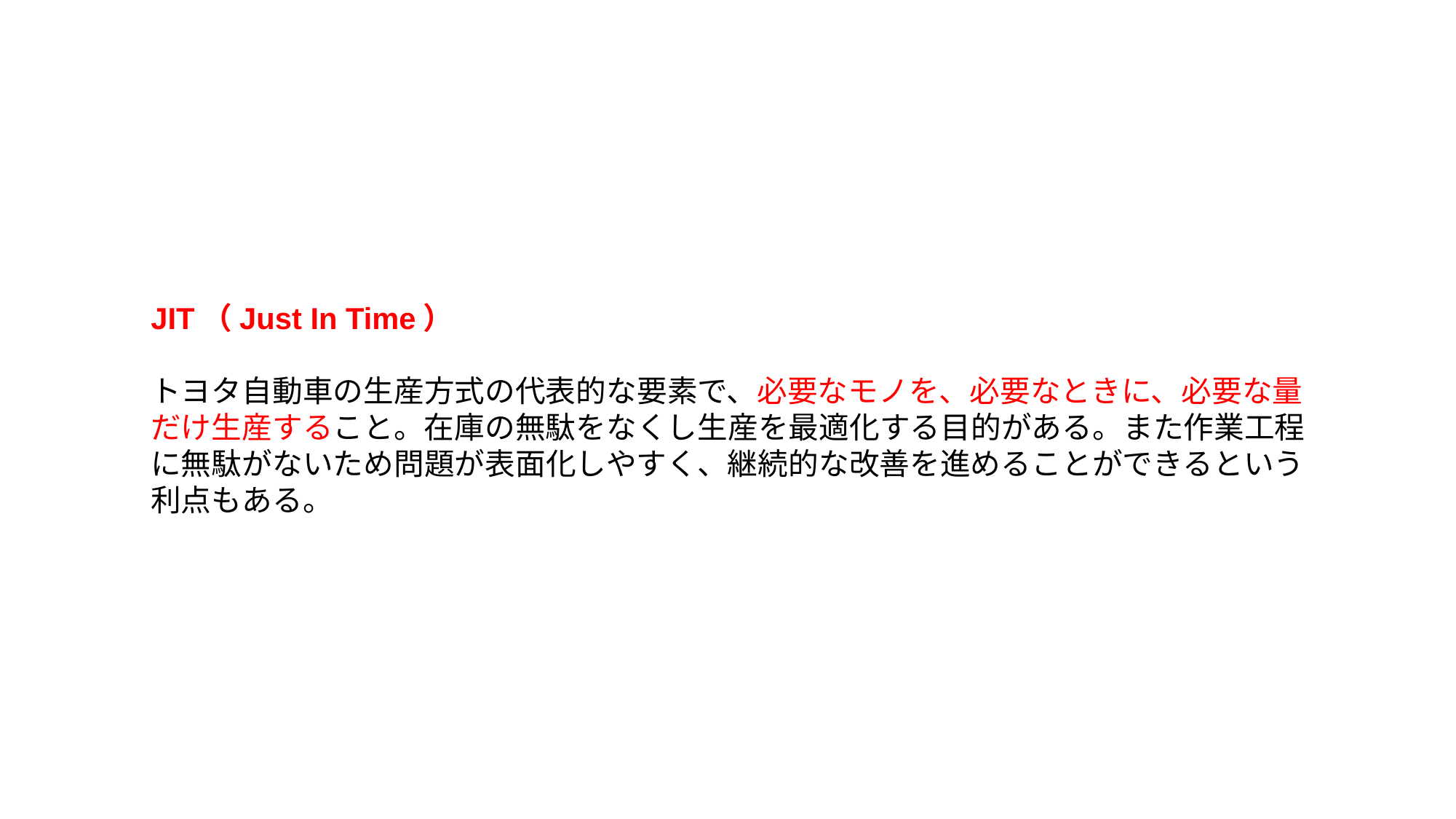

JIT（Just In Time）

トヨタ自動車の生産方式の代表的な要素で、必要なモノを、必要なときに、必要な量だけ生産すること。在庫の無駄をなくし生産を最適化する目的がある。また作業工程に無駄がないため問題が表面化しやすく、継続的な改善を進めることができるという利点もある。